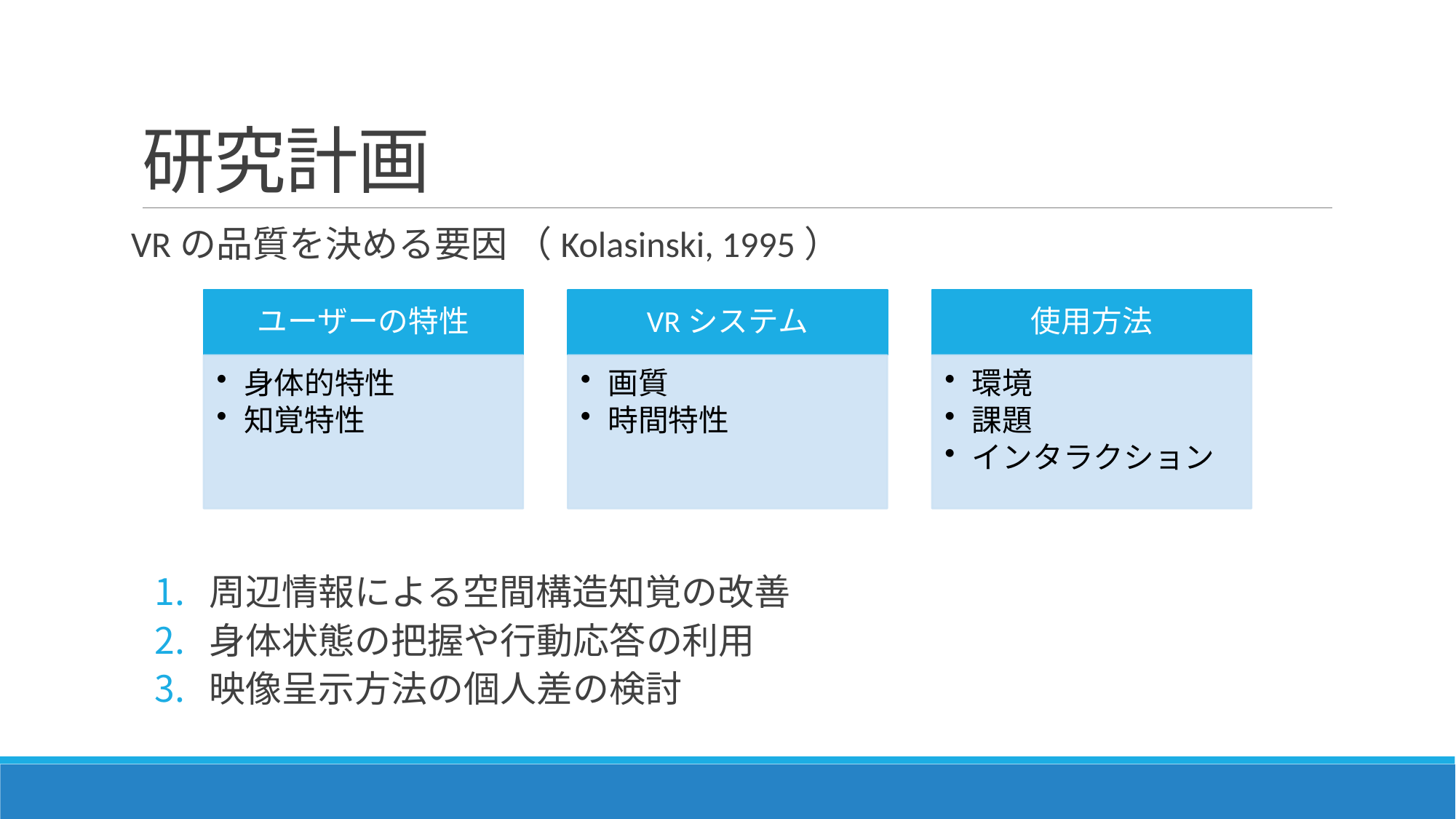

# 研究計画
VRの品質を決める要因 （Kolasinski, 1995）

周辺情報による空間構造知覚の改善
身体状態の把握や行動応答の利用
映像呈示方法の個人差の検討
ユーザーの特性
身体的特性
知覚特性
VRシステム
画質
時間特性
使用方法
環境
課題
インタラクション